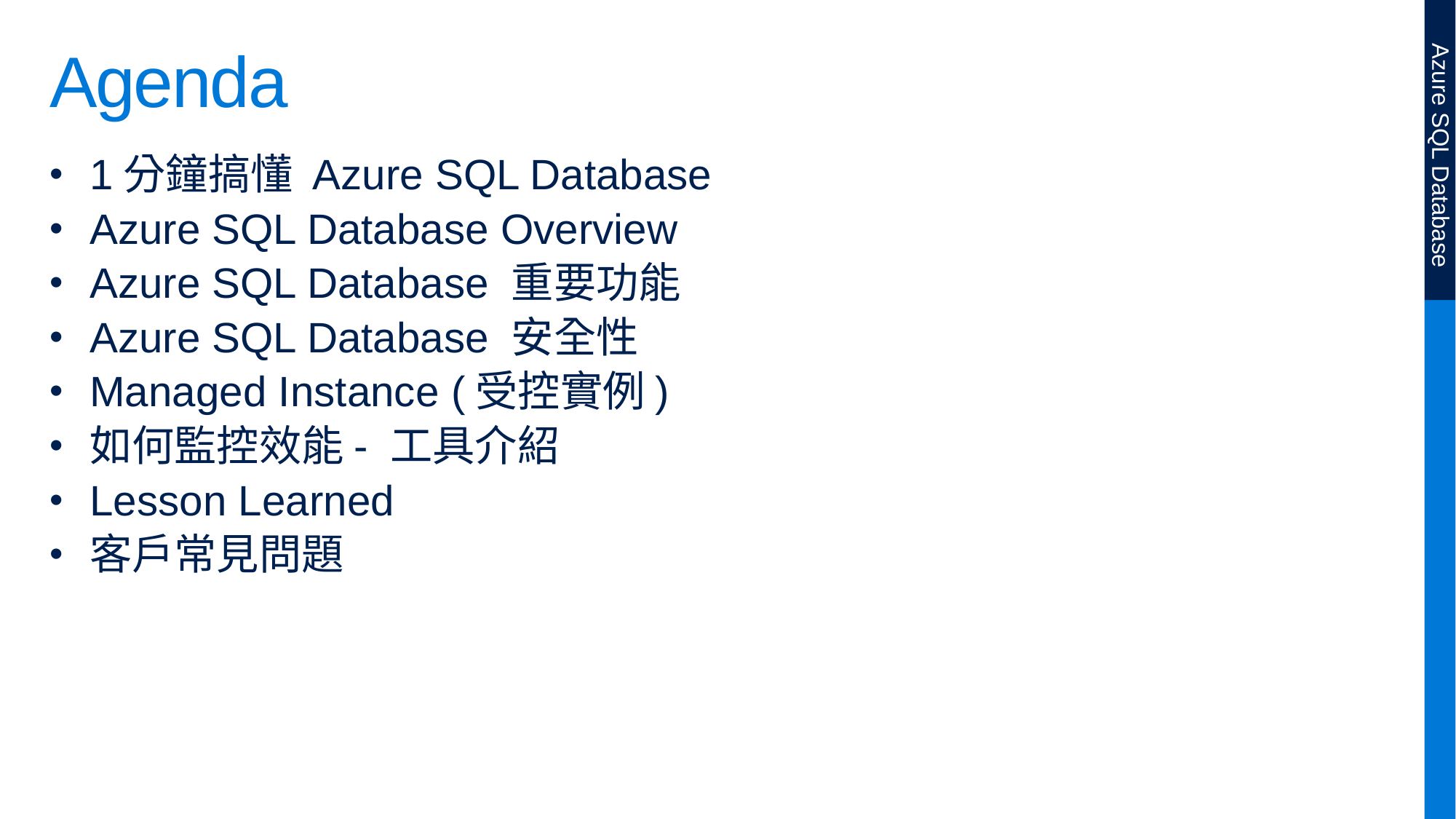

# Agenda
1分鐘搞懂 Azure SQL Database
Azure SQL Database Overview
Azure SQL Database 重要功能
Azure SQL Database 安全性
Managed Instance (受控實例)
如何監控效能- 工具介紹
Lesson Learned
客戶常見問題